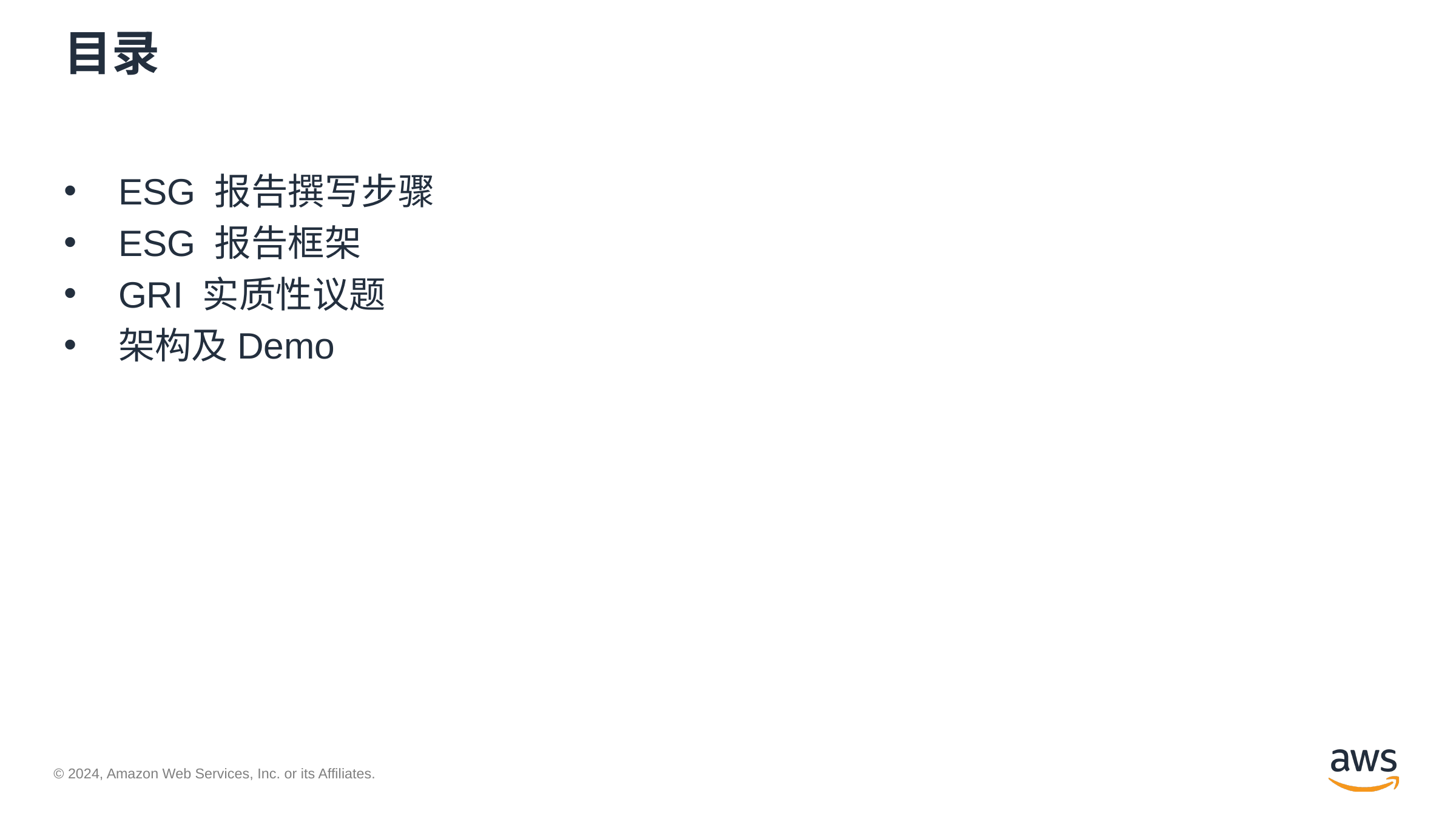

# 目录
ESG 报告撰写步骤
ESG 报告框架
GRI 实质性议题
架构及Demo